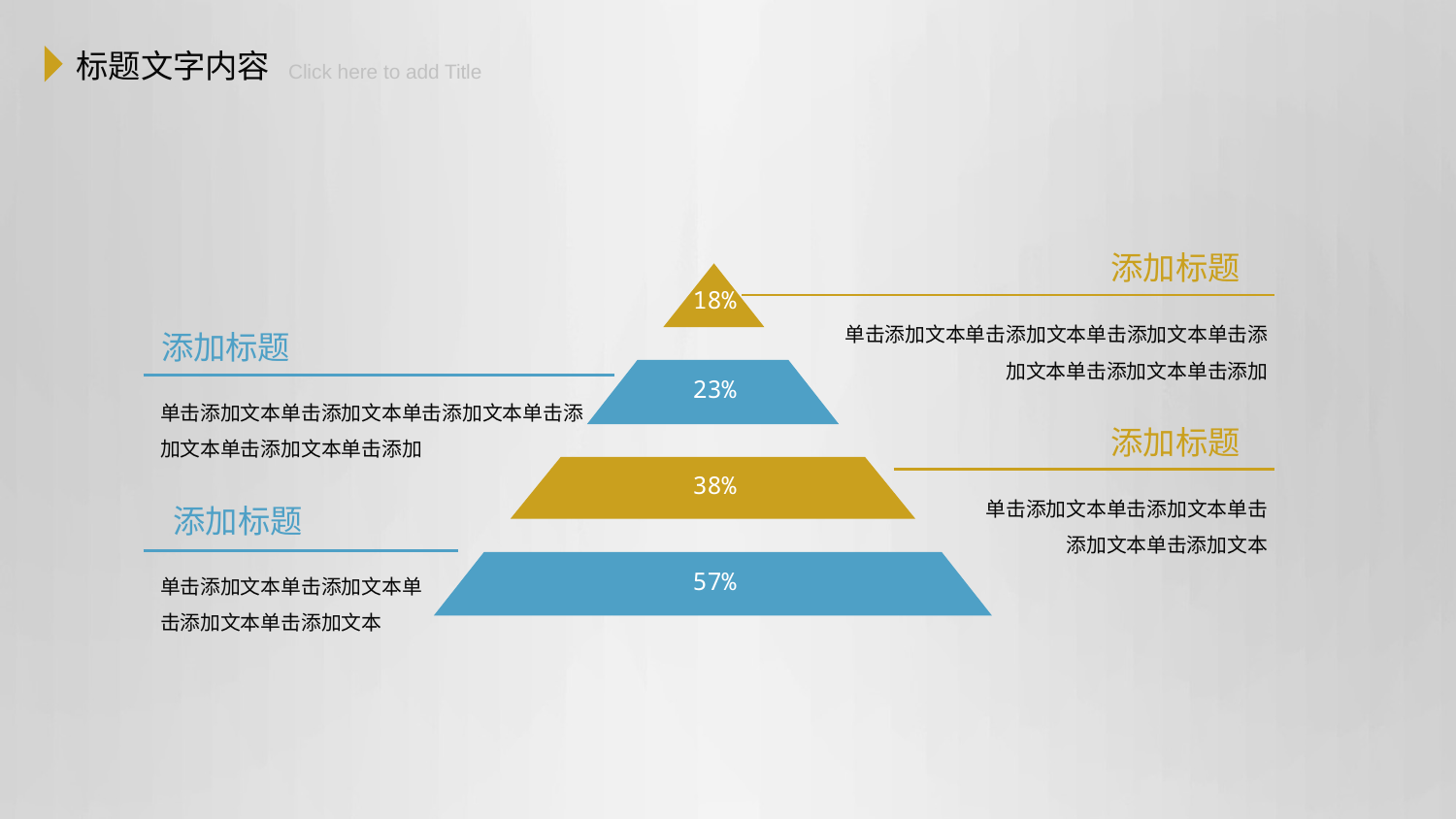

标题文字内容
  Click here to add Title

添加标题
单击添加文本单击添加文本单击添加文本单击添加文本单击添加文本单击添加
添加标题
单击添加文本单击添加文本单击添加文本单击添加文本

18%

23%

38%

57%
添加标题
单击添加文本单击添加文本单击添加文本单击添加文本单击添加文本单击添加
添加标题
单击添加文本单击添加文本单击添加文本单击添加文本